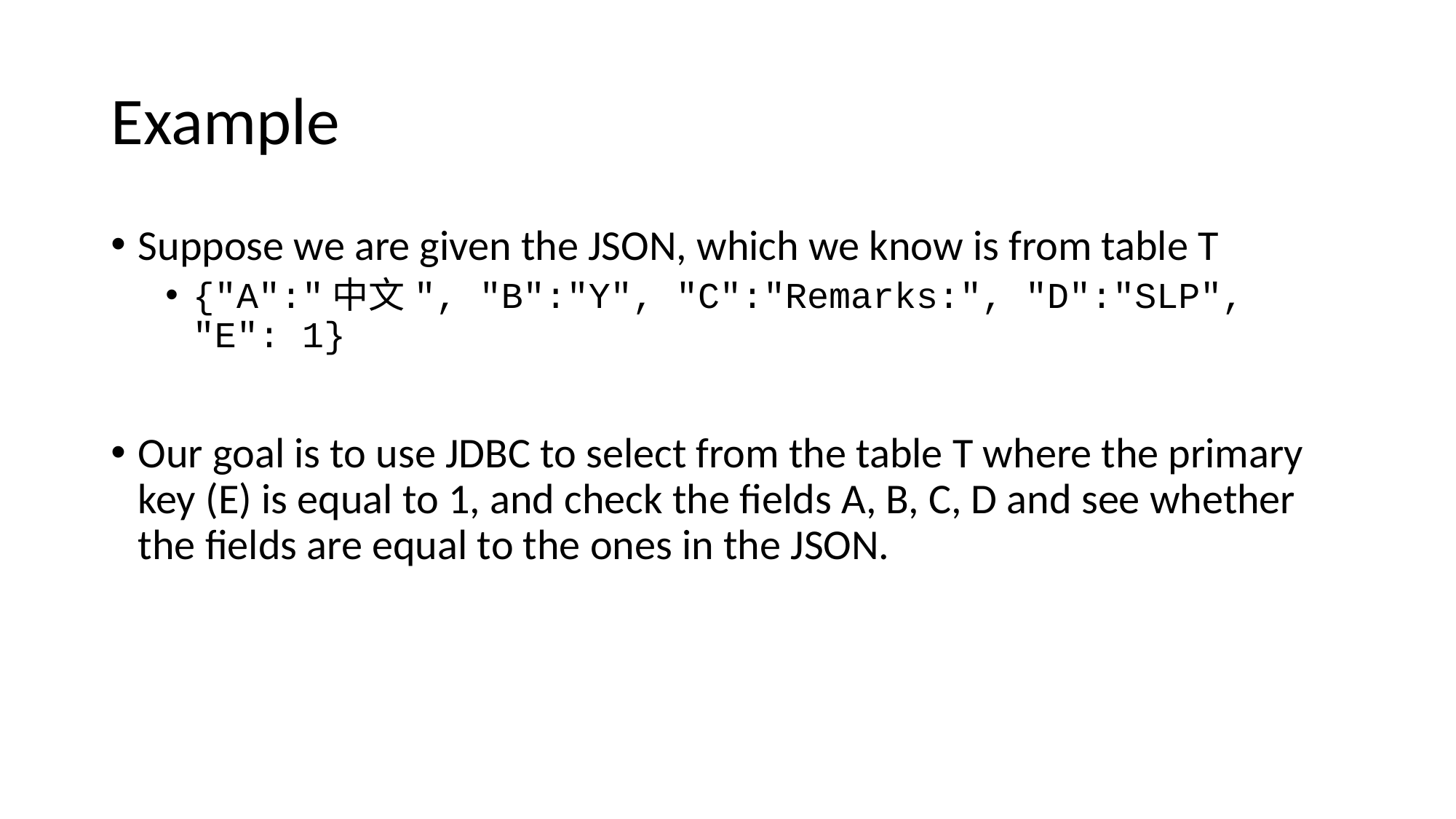

# Example
Suppose we are given the JSON, which we know is from table T
{"A":"中文", "B":"Y", "C":"Remarks:", "D":"SLP", "E": 1}

Our goal is to use JDBC to select from the table T where the primary key (E) is equal to 1, and check the fields A, B, C, D and see whether the fields are equal to the ones in the JSON.